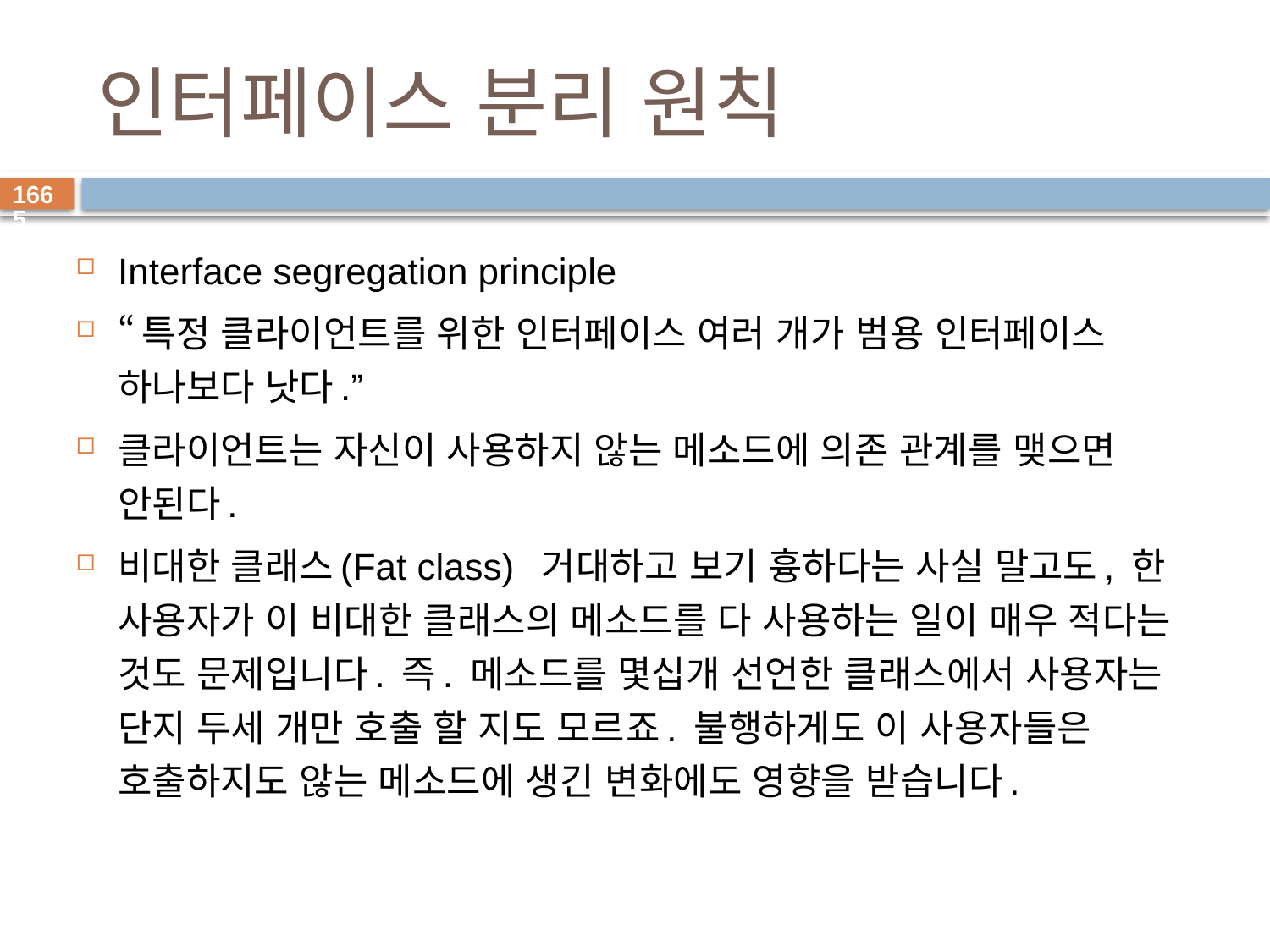

# 인터페이스 분리 원칙
1665
Interface segregation principle
“특정 클라이언트를 위한 인터페이스 여러 개가 범용 인터페이스 하나보다 낫다.”
클라이언트는 자신이 사용하지 않는 메소드에 의존 관계를 맺으면 안된다.
비대한 클래스(Fat class)  거대하고 보기 흉하다는 사실 말고도, 한 사용자가 이 비대한 클래스의 메소드를 다 사용하는 일이 매우 적다는 것도 문제입니다. 즉. 메소드를 몇십개 선언한 클래스에서 사용자는 단지 두세 개만 호출 할 지도 모르죠. 불행하게도 이 사용자들은 호출하지도 않는 메소드에 생긴 변화에도 영향을 받습니다.